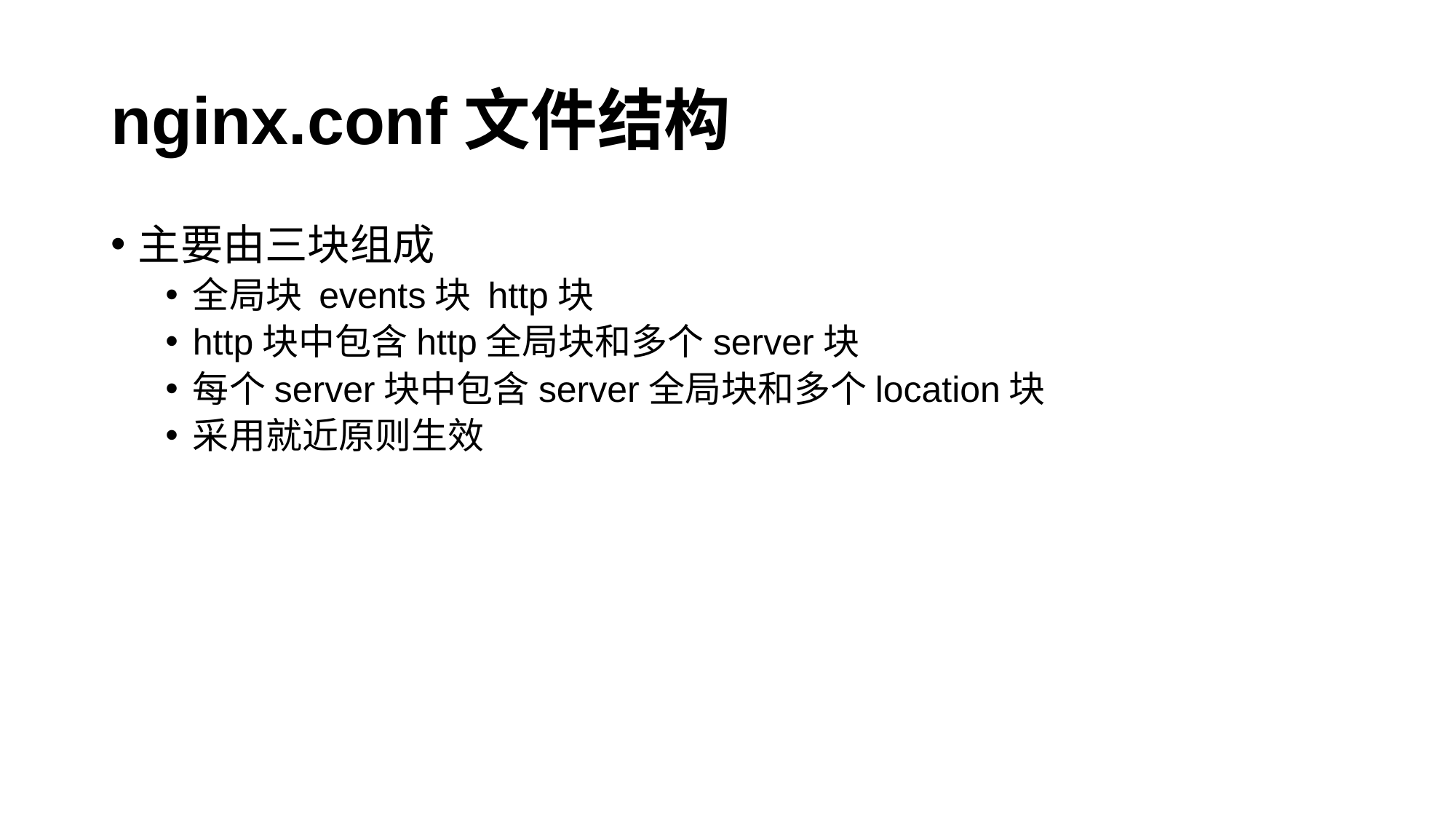

# nginx.conf文件结构
主要由三块组成
全局块 events块 http块
http块中包含http全局块和多个server块
每个server块中包含server全局块和多个location块
采用就近原则生效